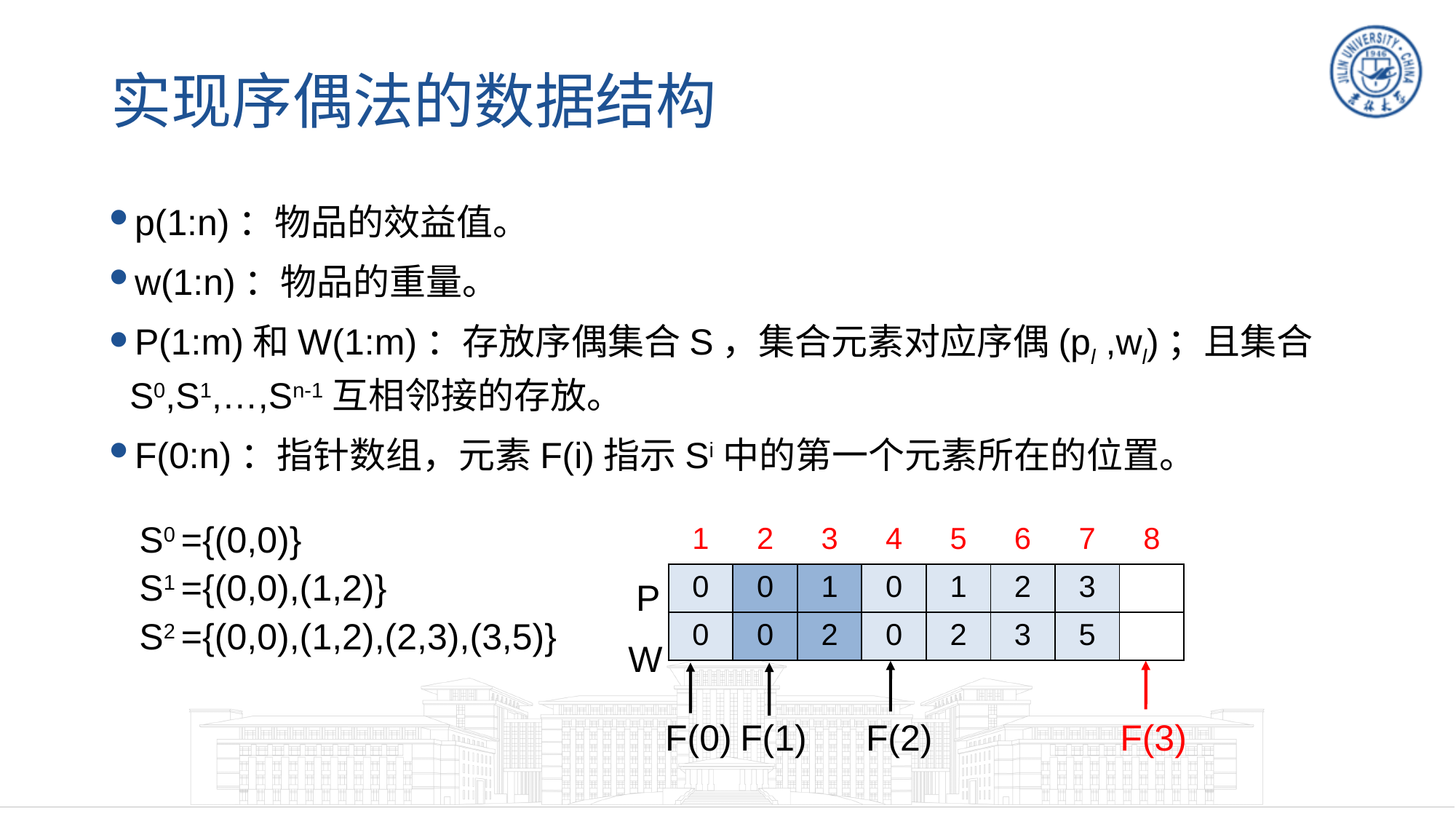

# 实现序偶法的数据结构
p(1:n)：物品的效益值。
w(1:n)：物品的重量。
P(1:m)和W(1:m)：存放序偶集合S，集合元素对应序偶(pl ,wl)；且集合S0,S1,…,Sn-1互相邻接的存放。
F(0:n)：指针数组，元素F(i)指示Si中的第一个元素所在的位置。

S0 ={(0,0)}
S1 ={(0,0),(1,2)}
S2 ={(0,0),(1,2),(2,3),(3,5)}
| 1 | 2 | 3 | 4 | 5 | 6 | 7 | 8 |
| --- | --- | --- | --- | --- | --- | --- | --- |
| 0 | 0 | 1 | 0 | 1 | 2 | 3 |  |
| 0 | 0 | 2 | 0 | 2 | 3 | 5 |  |
 P
W

F(3)

F(2)

F(0)

F(1)
54